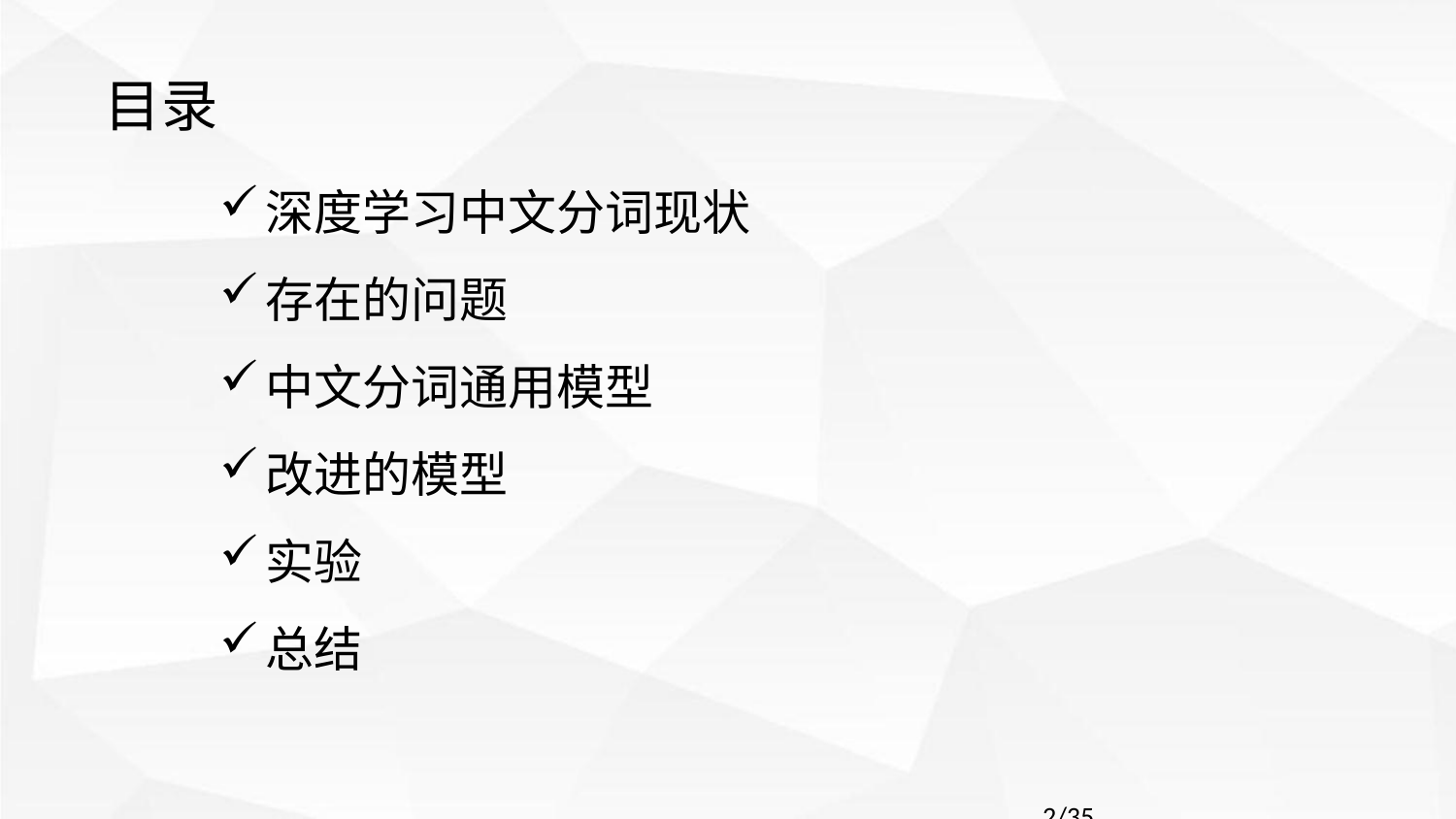

目录
深度学习中文分词现状
存在的问题
中文分词通用模型
改进的模型
实验
总结

		2/35